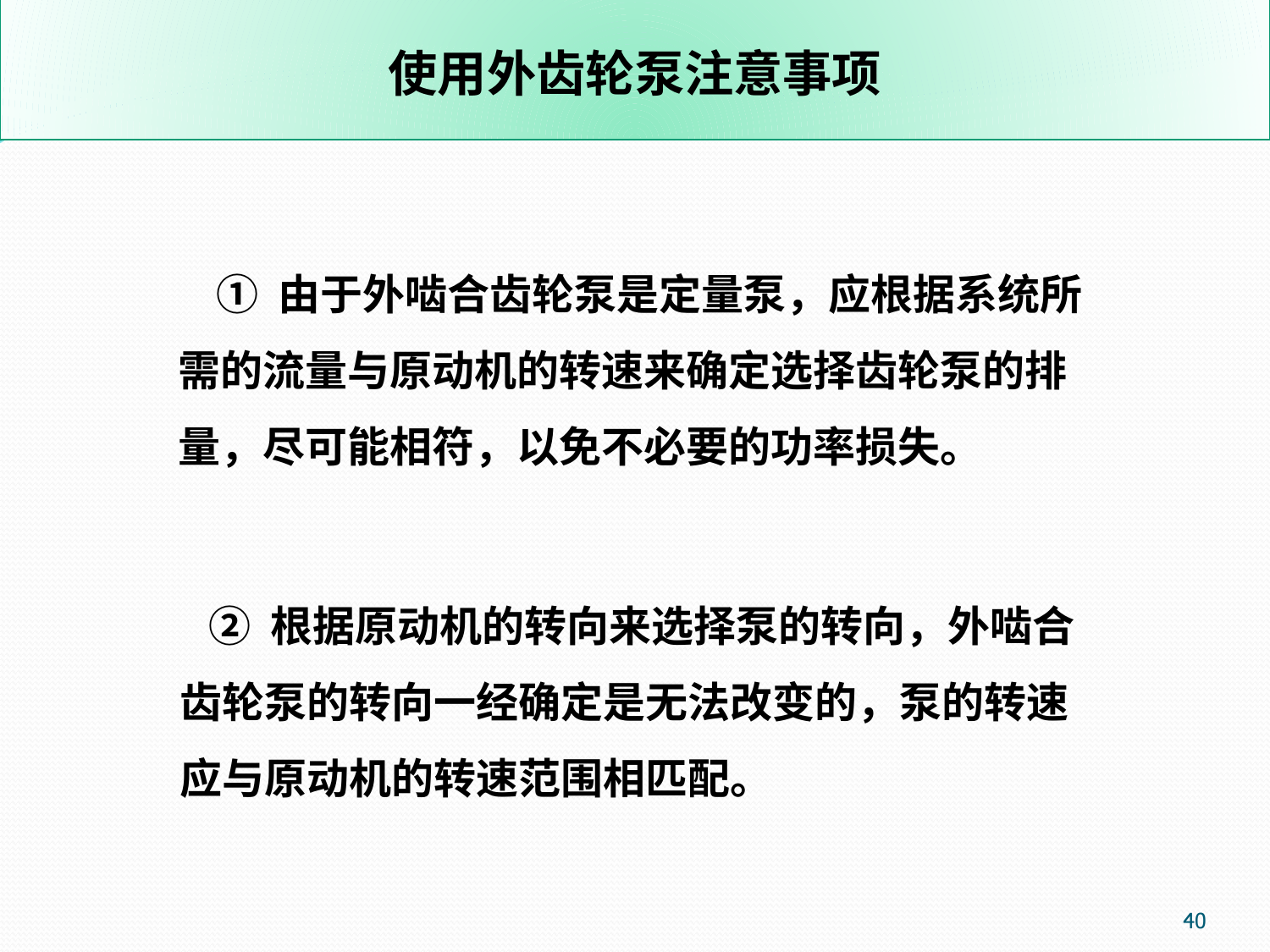

使用外齿轮泵注意事项

    ① 由于外啮合齿轮泵是定量泵，应根据系统所需的流量与原动机的转速来确定选择齿轮泵的排量，尽可能相符，以免不必要的功率损失。
   ② 根据原动机的转向来选择泵的转向，外啮合齿轮泵的转向一经确定是无法改变的，泵的转速应与原动机的转速范围相匹配。
40